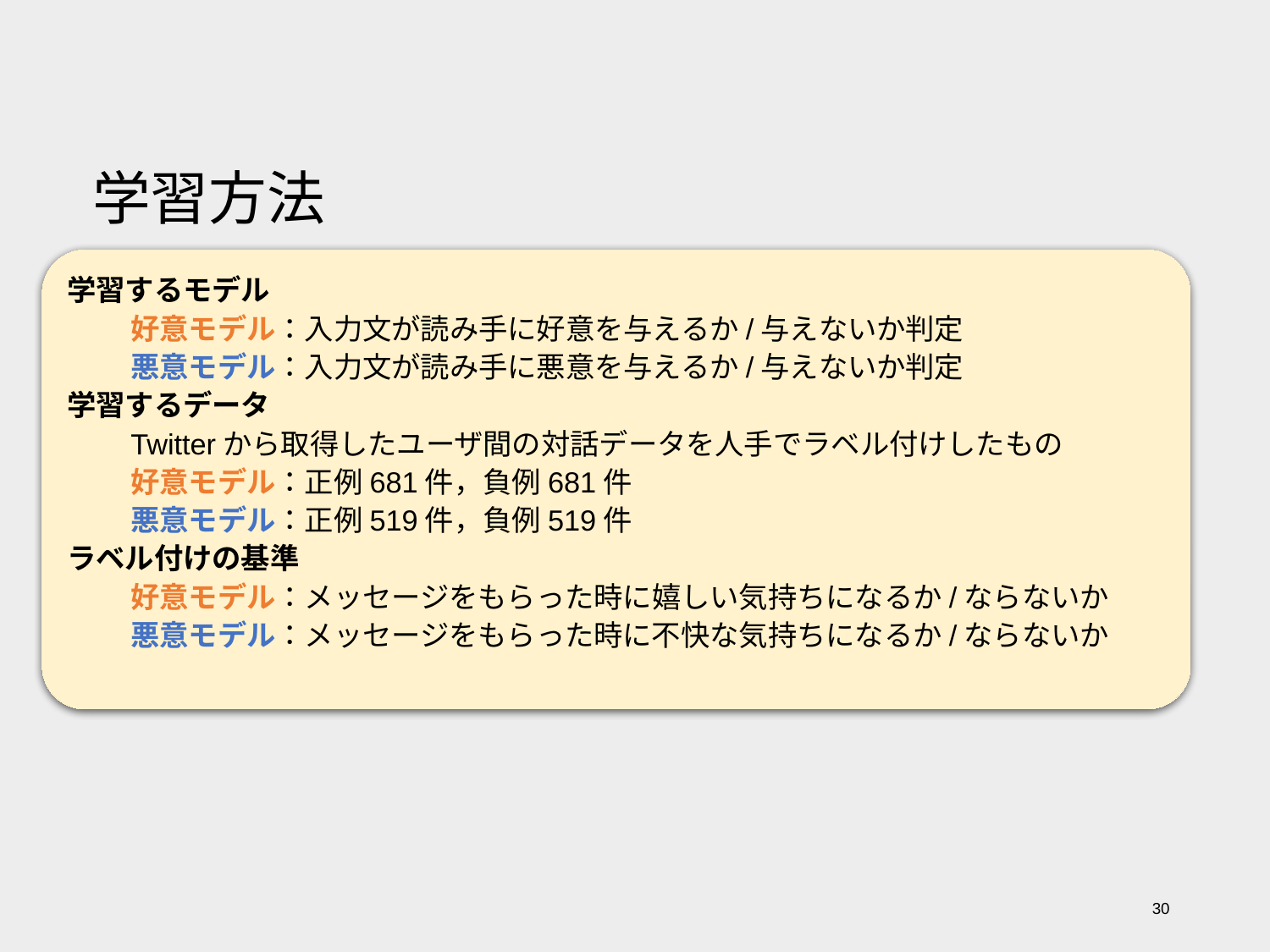

# 学習方法
学習するモデル
好意モデル：入力文が読み手に好意を与えるか/与えないか判定
悪意モデル：入力文が読み手に悪意を与えるか/与えないか判定
学習するデータ
Twitterから取得したユーザ間の対話データを人手でラベル付けしたもの
好意モデル：正例681件，負例681件
悪意モデル：正例519件，負例519件
ラベル付けの基準
好意モデル：メッセージをもらった時に嬉しい気持ちになるか/ならないか
悪意モデル：メッセージをもらった時に不快な気持ちになるか/ならないか

30